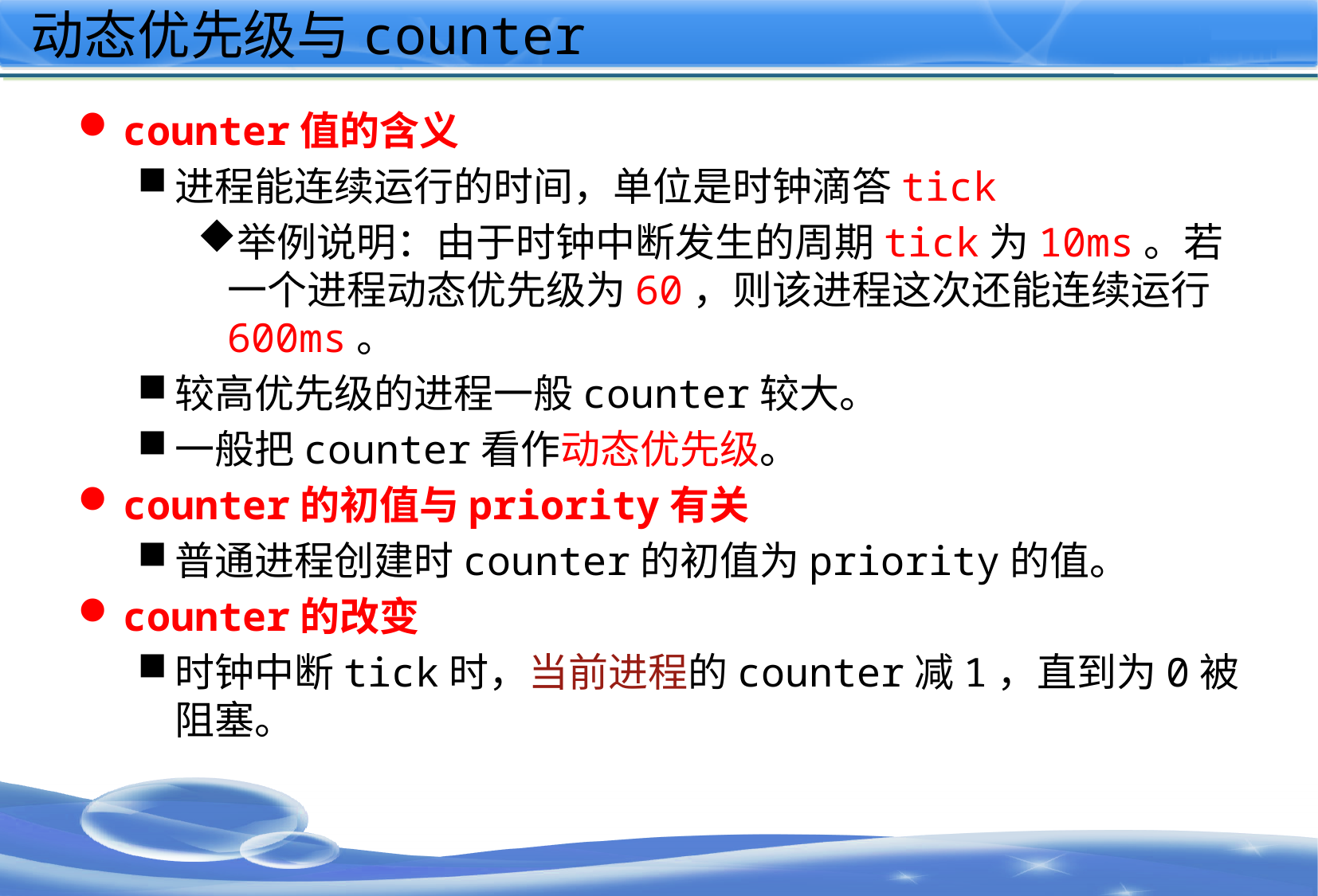

# 动态优先级与counter
counter值的含义
进程能连续运行的时间，单位是时钟滴答tick
举例说明：由于时钟中断发生的周期tick为10ms。若一个进程动态优先级为60，则该进程这次还能连续运行600ms。
较高优先级的进程一般counter较大。
一般把counter看作动态优先级。
counter的初值与priority有关
普通进程创建时counter的初值为priority的值。
counter的改变
时钟中断tick时，当前进程的counter减1，直到为0被阻塞。